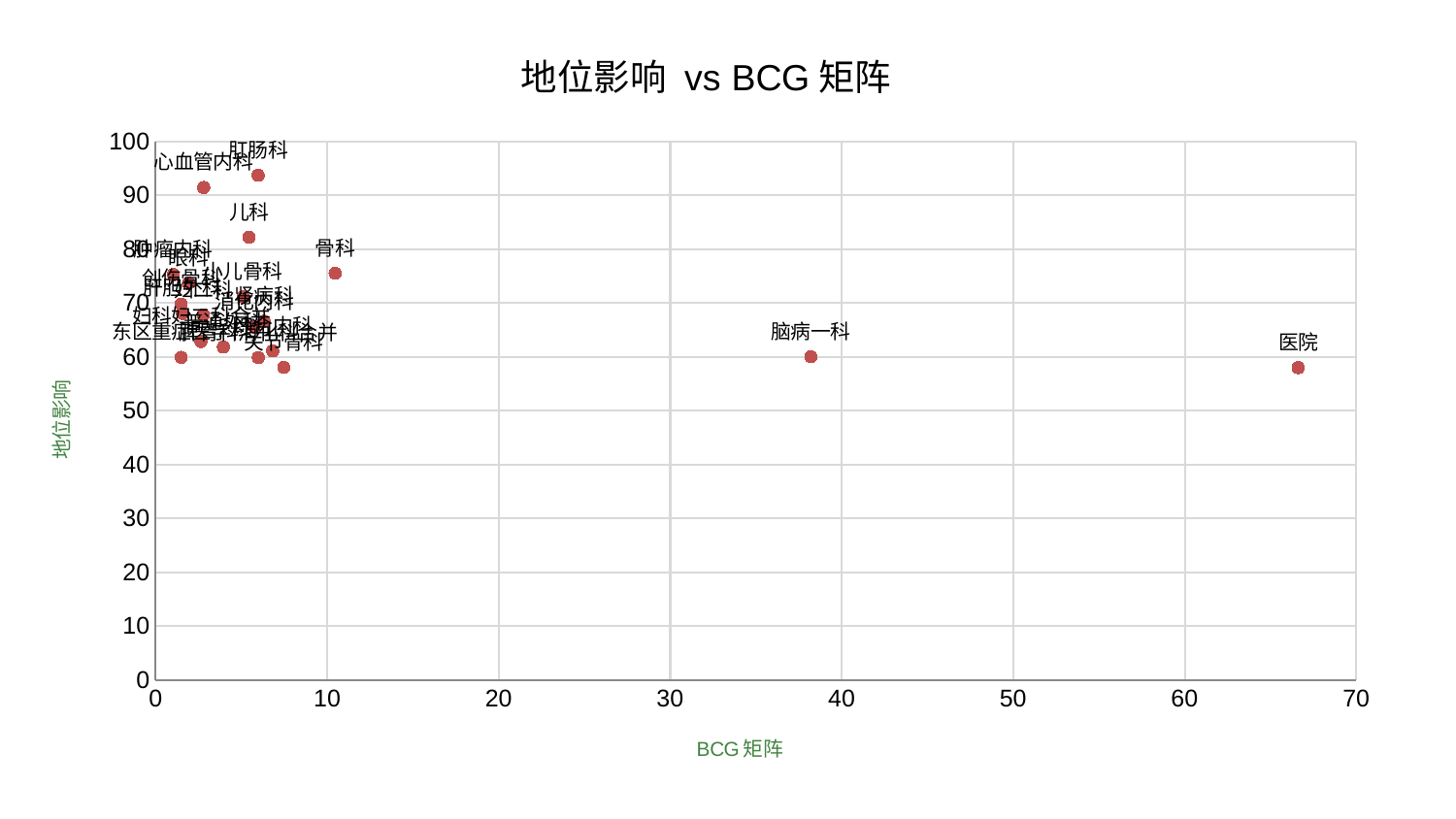

### Chart: 地位影响 vs BCG矩阵

| Category | 地位影响 |
|---|---|
255